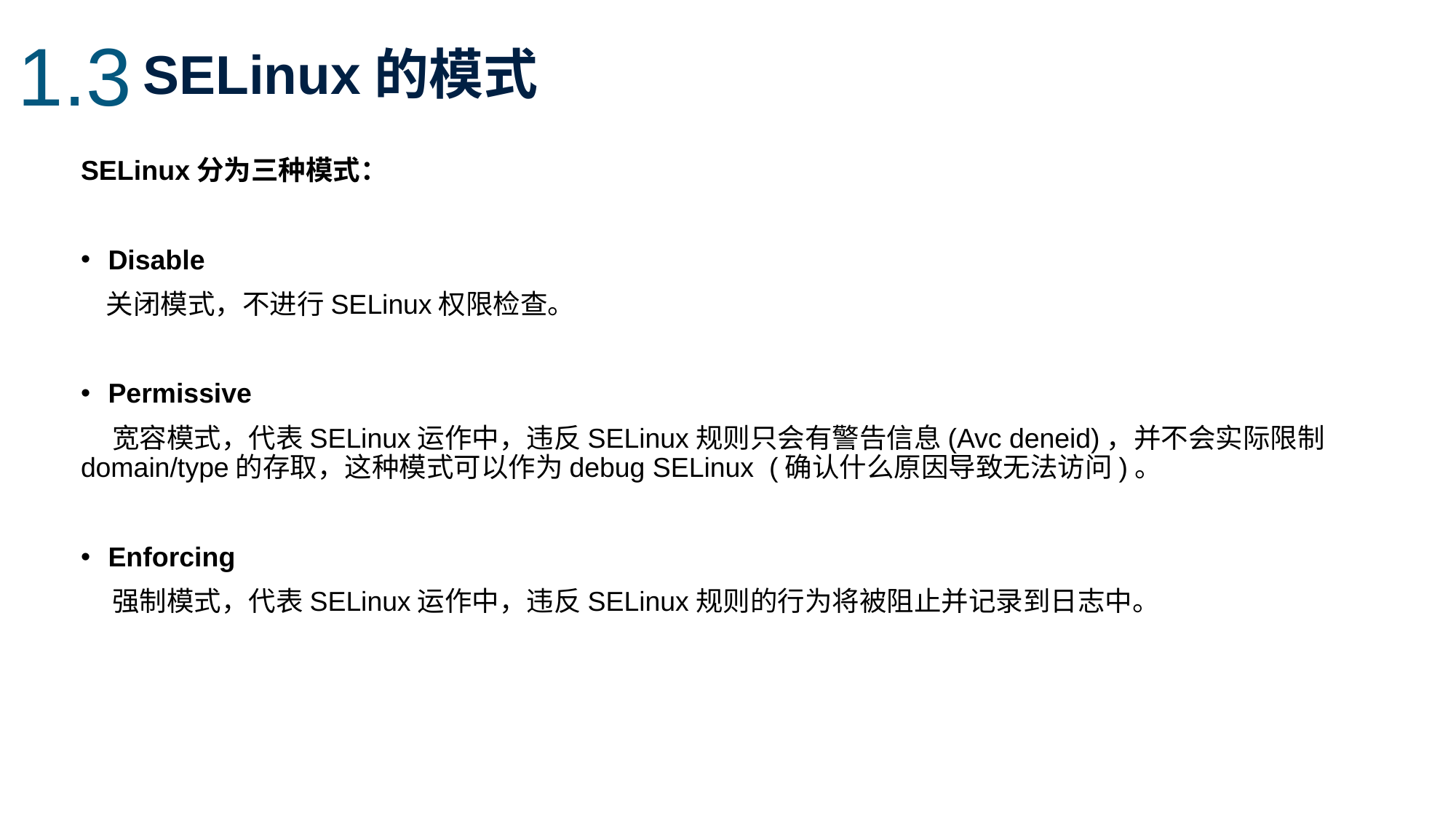

1.3
SELinux的模式
SELinux分为三种模式：

Disable
   关闭模式，不进行SELinux权限检查。

Permissive
    宽容模式，代表SELinux运作中，违反SELinux规则只会有警告信息(Avc deneid)，并不会实际限制domain/type的存取，这种模式可以作为debug SELinux  (确认什么原因导致无法访问)。

Enforcing
    强制模式，代表SELinux运作中，违反SELinux规则的行为将被阻止并记录到日志中。

注:   .dex 格式——Google 专为 Android 虚拟机设计的一种压缩格式，适合内存和处理器速度有限的系统